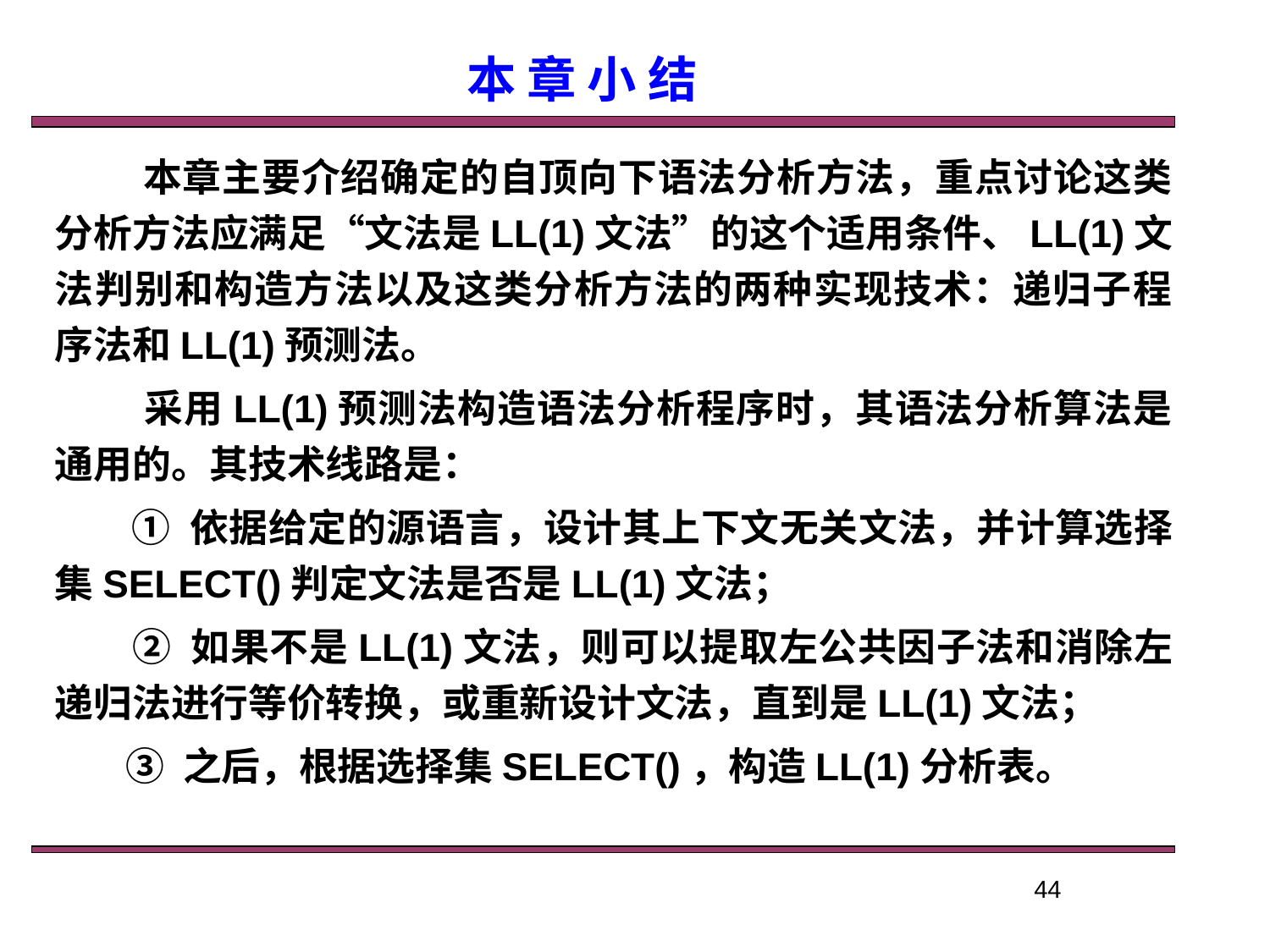

本 章 小 结
        本章主要介绍确定的自顶向下语法分析方法，重点讨论这类分析方法应满足“文法是LL(1)文法”的这个适用条件、LL(1)文法判别和构造方法以及这类分析方法的两种实现技术：递归子程序法和LL(1)预测法。
        采用LL(1)预测法构造语法分析程序时，其语法分析算法是通用的。其技术线路是：
        ① 依据给定的源语言，设计其上下文无关文法，并计算选择集SELECT()判定文法是否是LL(1)文法；
        ② 如果不是LL(1)文法，则可以提取左公共因子法和消除左递归法进行等价转换，或重新设计文法，直到是LL(1)文法；
        ③ 之后，根据选择集SELECT()，构造LL(1)分析表。
44